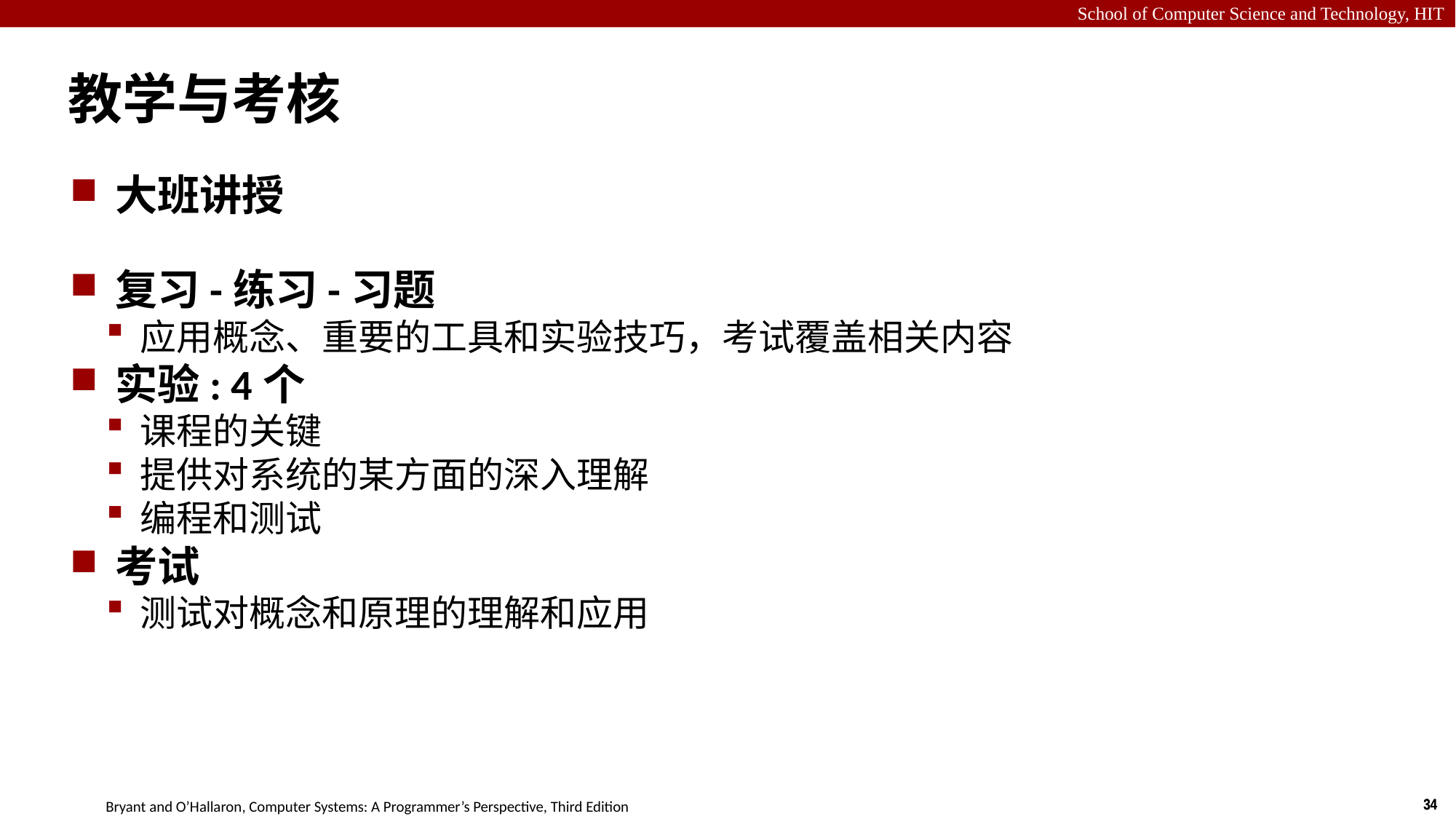

# 教学与考核
大班讲授

复习-练习-习题
应用概念、重要的工具和实验技巧，考试覆盖相关内容
实验: 4个
课程的关键
提供对系统的某方面的深入理解
编程和测试
考试
测试对概念和原理的理解和应用